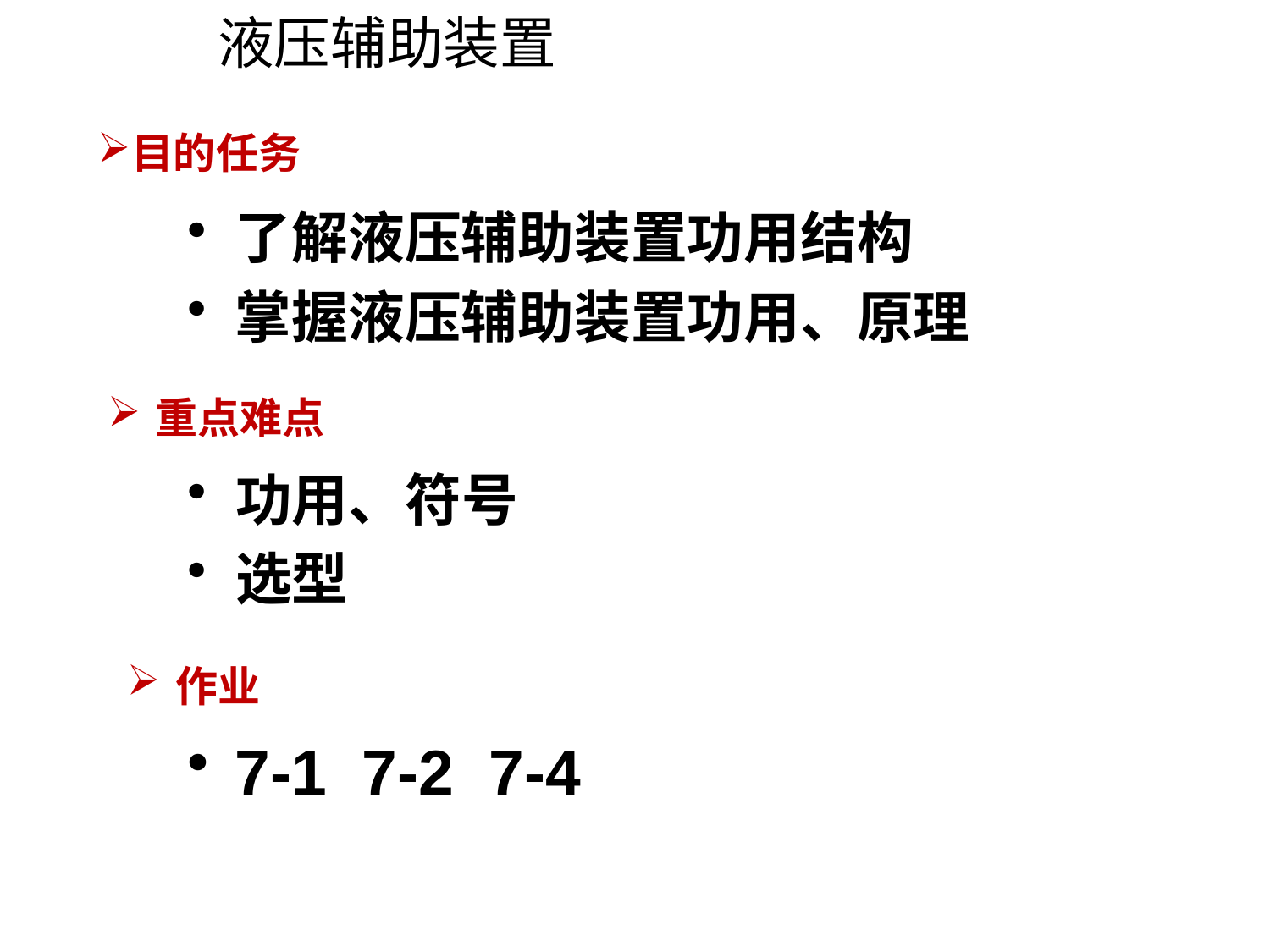

# 液压辅助装置
目的任务
了解液压辅助装置功用结构
掌握液压辅助装置功用、原理
重点难点
功用、符号
选型
作业
7-1  7-2  7-4